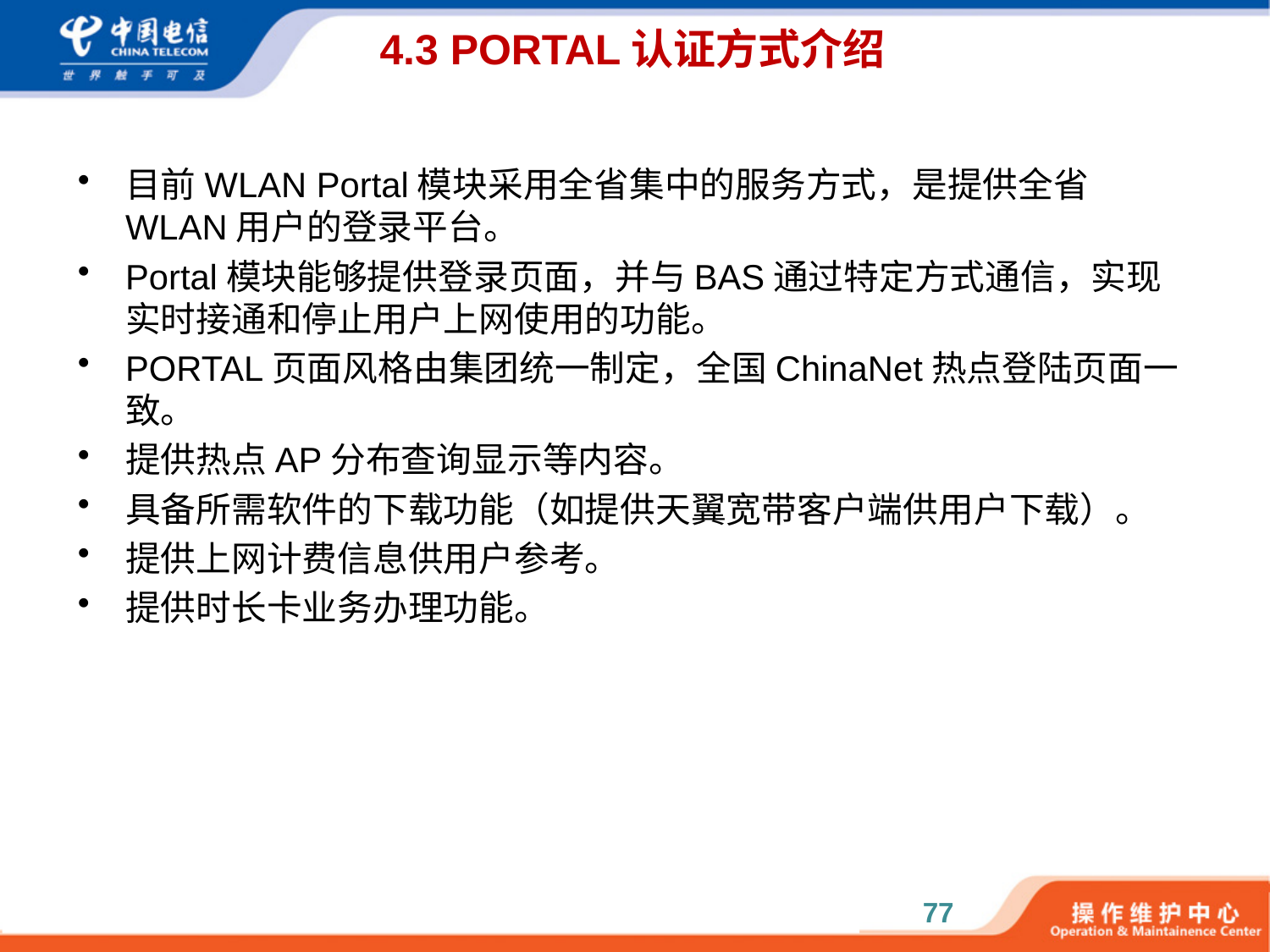

# 4.3 PORTAL认证方式介绍
目前WLAN Portal模块采用全省集中的服务方式，是提供全省WLAN用户的登录平台。
Portal模块能够提供登录页面，并与BAS通过特定方式通信，实现实时接通和停止用户上网使用的功能。
PORTAL页面风格由集团统一制定，全国ChinaNet热点登陆页面一致。
提供热点AP分布查询显示等内容。
具备所需软件的下载功能（如提供天翼宽带客户端供用户下载）。
提供上网计费信息供用户参考。
提供时长卡业务办理功能。